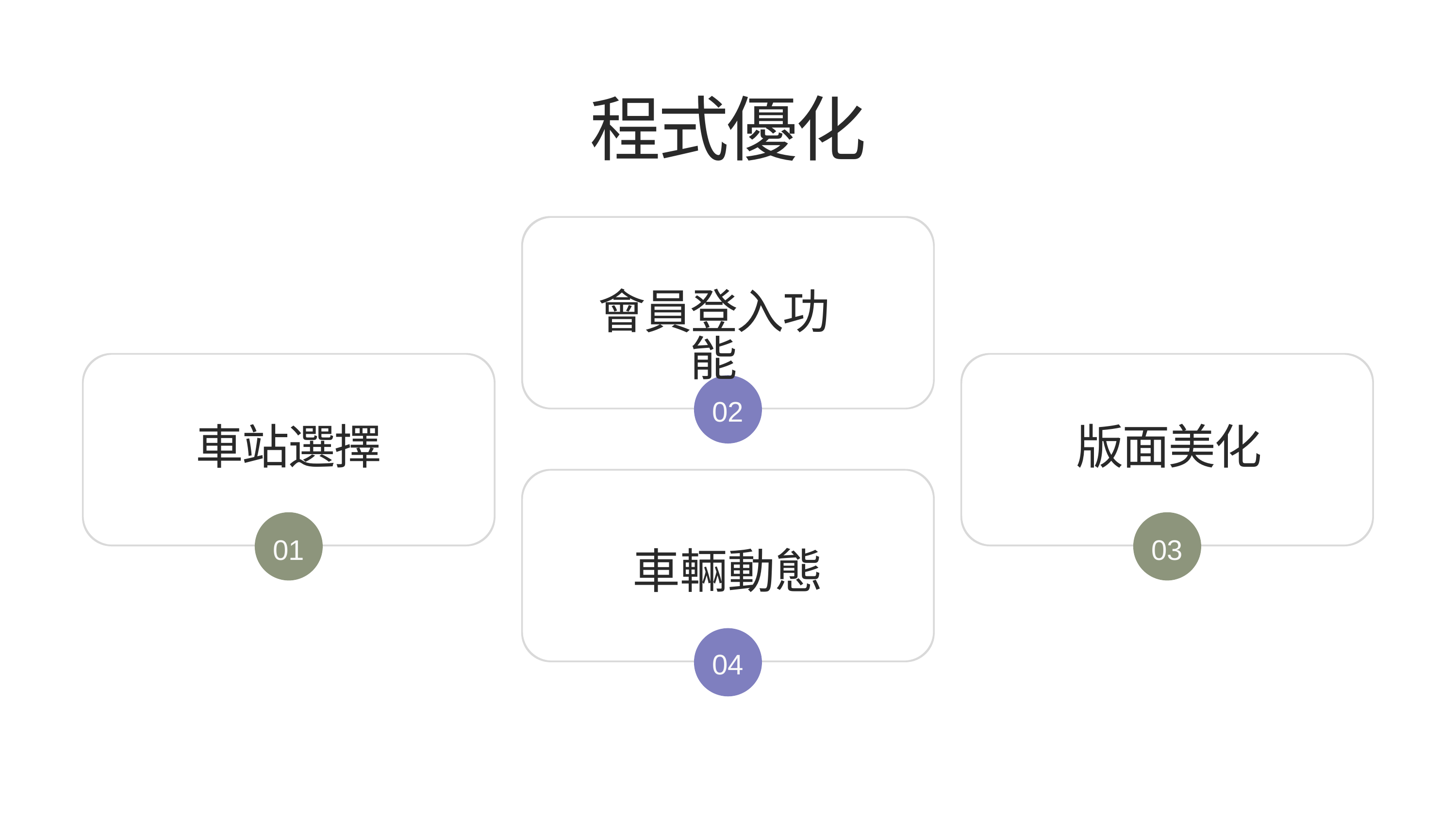

程式優化

會員登入功能

車站選擇

01

版面美化

03

02

車輛動態

04